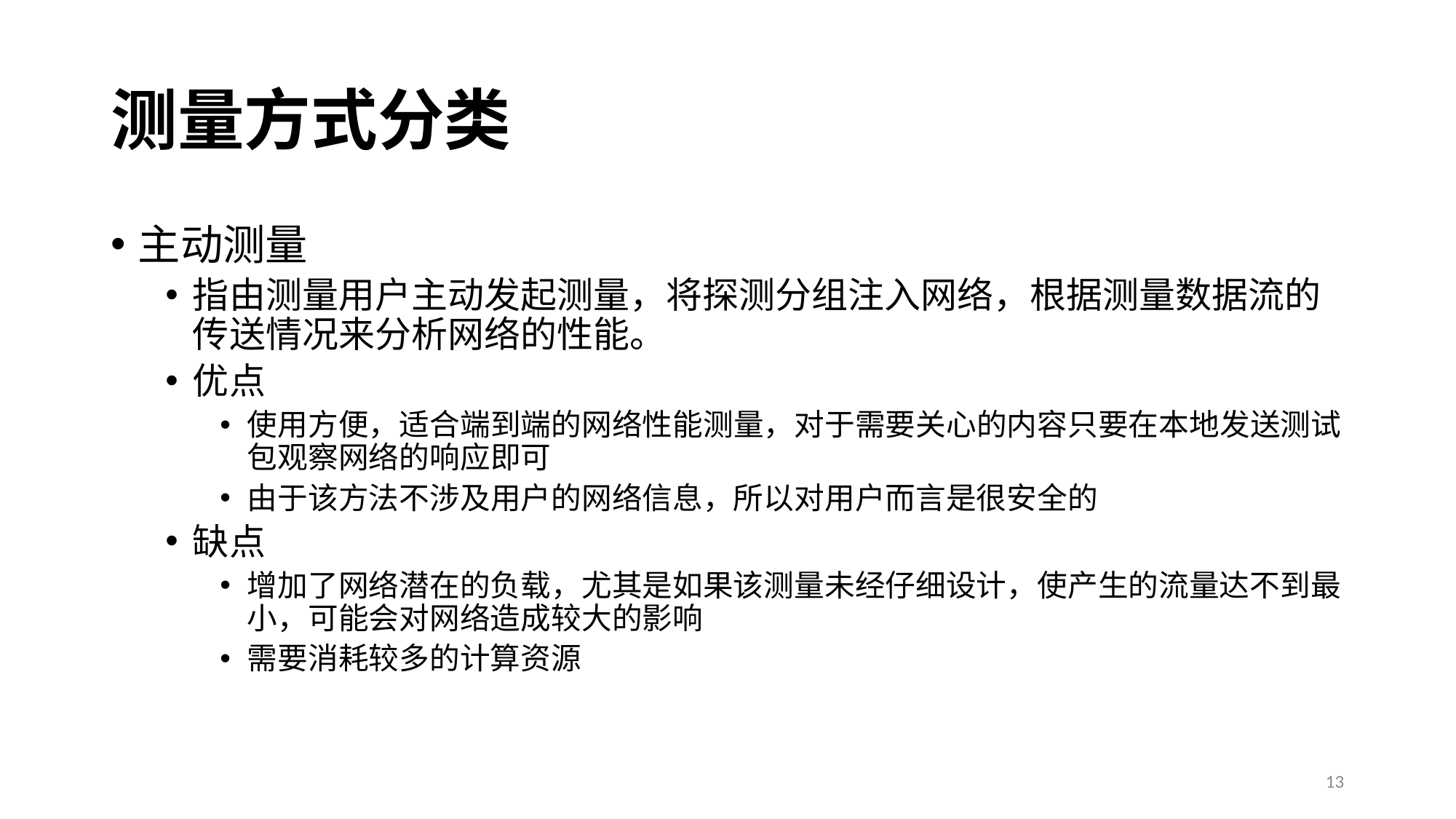

# 测量方式分类
主动测量
指由测量用户主动发起测量，将探测分组注入网络，根据测量数据流的传送情况来分析网络的性能。
优点
使用方便，适合端到端的网络性能测量，对于需要关心的内容只要在本地发送测试包观察网络的响应即可
由于该方法不涉及用户的网络信息，所以对用户而言是很安全的
缺点
增加了网络潜在的负载，尤其是如果该测量未经仔细设计，使产生的流量达不到最小，可能会对网络造成较大的影响
需要消耗较多的计算资源
13